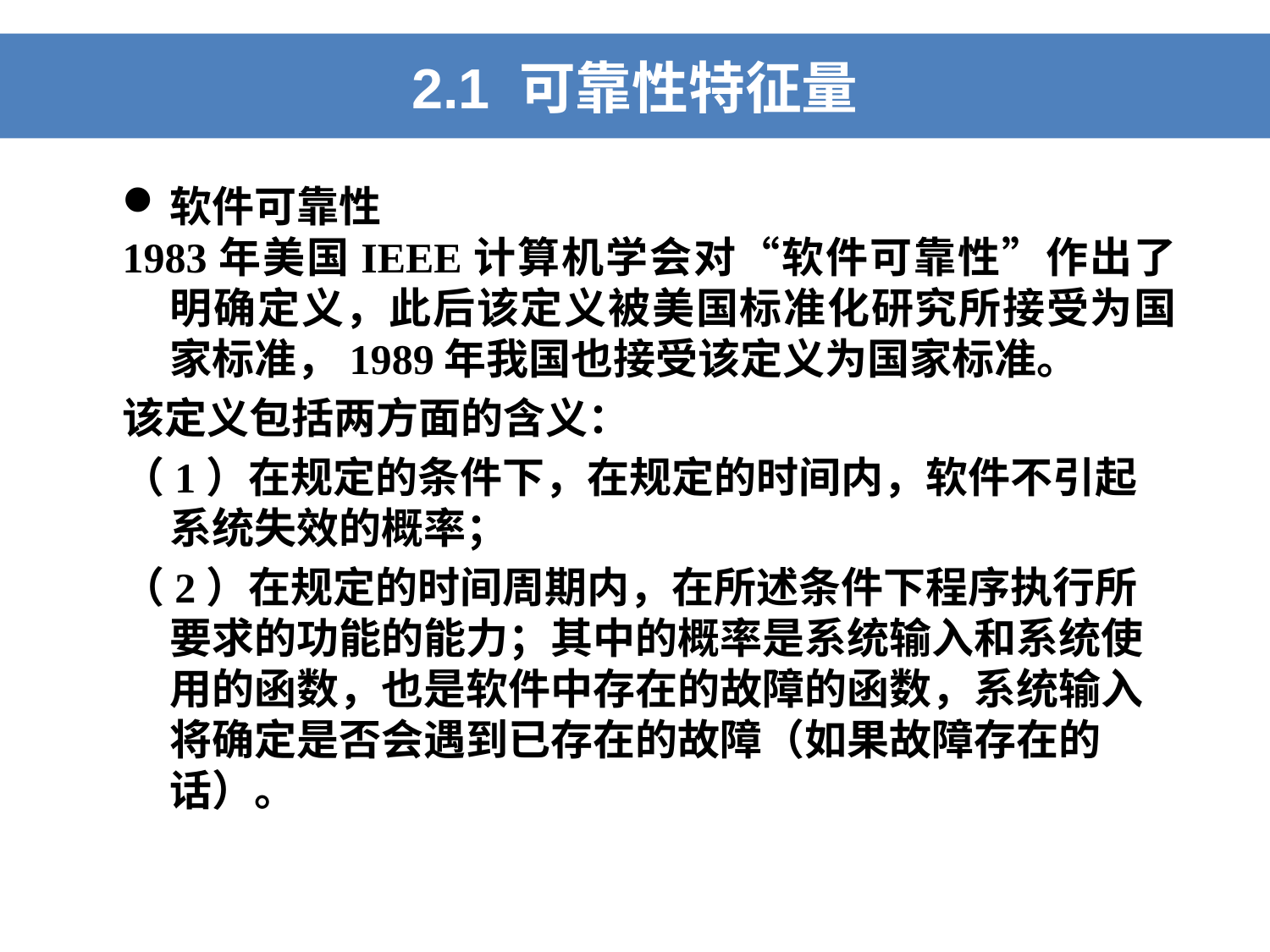

2.1 可靠性特征量
软件可靠性
1983年美国IEEE计算机学会对“软件可靠性”作出了明确定义，此后该定义被美国标准化研究所接受为国家标准，1989年我国也接受该定义为国家标准。
该定义包括两方面的含义：
（1）在规定的条件下，在规定的时间内，软件不引起系统失效的概率；
（2）在规定的时间周期内，在所述条件下程序执行所要求的功能的能力；其中的概率是系统输入和系统使用的函数，也是软件中存在的故障的函数，系统输入将确定是否会遇到已存在的故障（如果故障存在的话）。